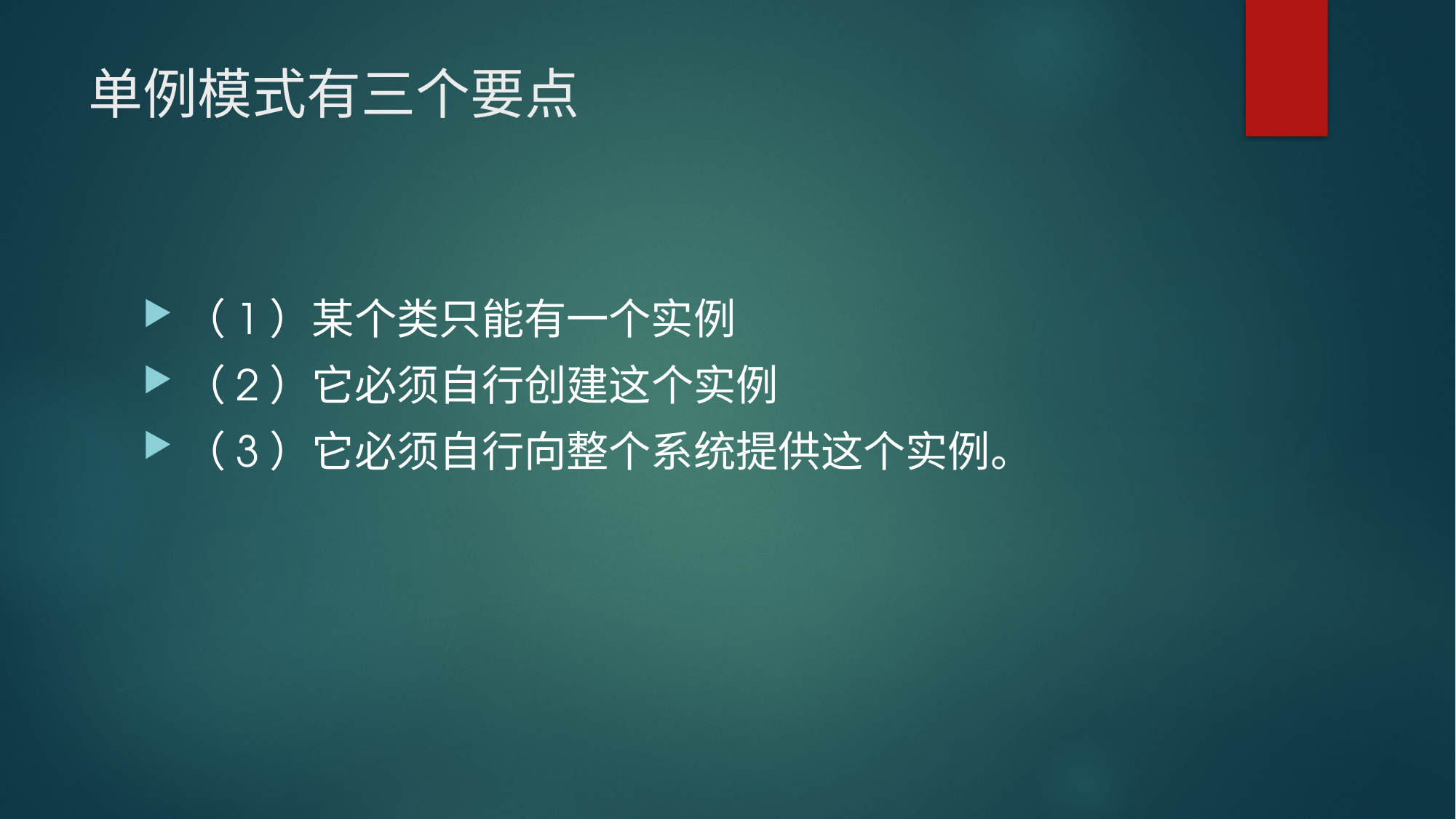

# 单例模式有三个要点
（1）某个类只能有一个实例
（2）它必须自行创建这个实例
（3）它必须自行向整个系统提供这个实例。